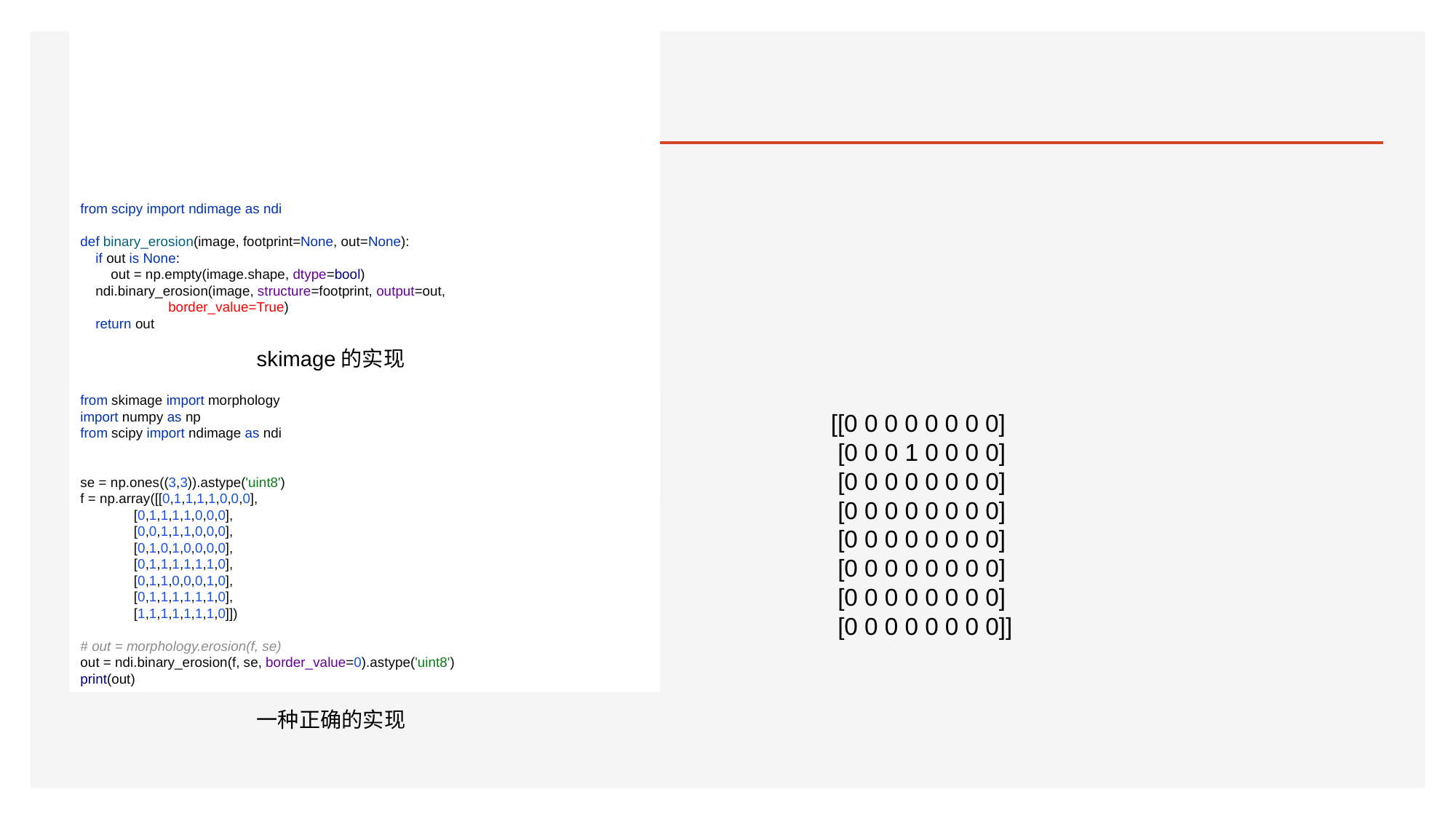

# 腐蚀运算的编程实例
from scipy import ndimage as ndi

def binary_erosion(image, footprint=None, out=None):
    if out is None:
        out = np.empty(image.shape, dtype=bool)
    ndi.binary_erosion(image, structure=footprint, output=out,
                       border_value=True)
    return out
skimage的实现
from skimage import morphology
import numpy as np
from scipy import ndimage as ndi
se = np.ones((3,3)).astype('uint8')
f = np.array([[0,1,1,1,1,0,0,0],
              [0,1,1,1,1,0,0,0],
              [0,0,1,1,1,0,0,0],
              [0,1,0,1,0,0,0,0],
              [0,1,1,1,1,1,1,0],
              [0,1,1,0,0,0,1,0],
              [0,1,1,1,1,1,1,0],
              [1,1,1,1,1,1,1,0]])
# out = morphology.erosion(f, se)
out = ndi.binary_erosion(f, se, border_value=0).astype('uint8')
print(out)
[[0 0 0 0 0 0 0 0]
 [0 0 0 1 0 0 0 0]
 [0 0 0 0 0 0 0 0]
 [0 0 0 0 0 0 0 0]
 [0 0 0 0 0 0 0 0]
 [0 0 0 0 0 0 0 0]
 [0 0 0 0 0 0 0 0]
 [0 0 0 0 0 0 0 0]]
一种正确的实现